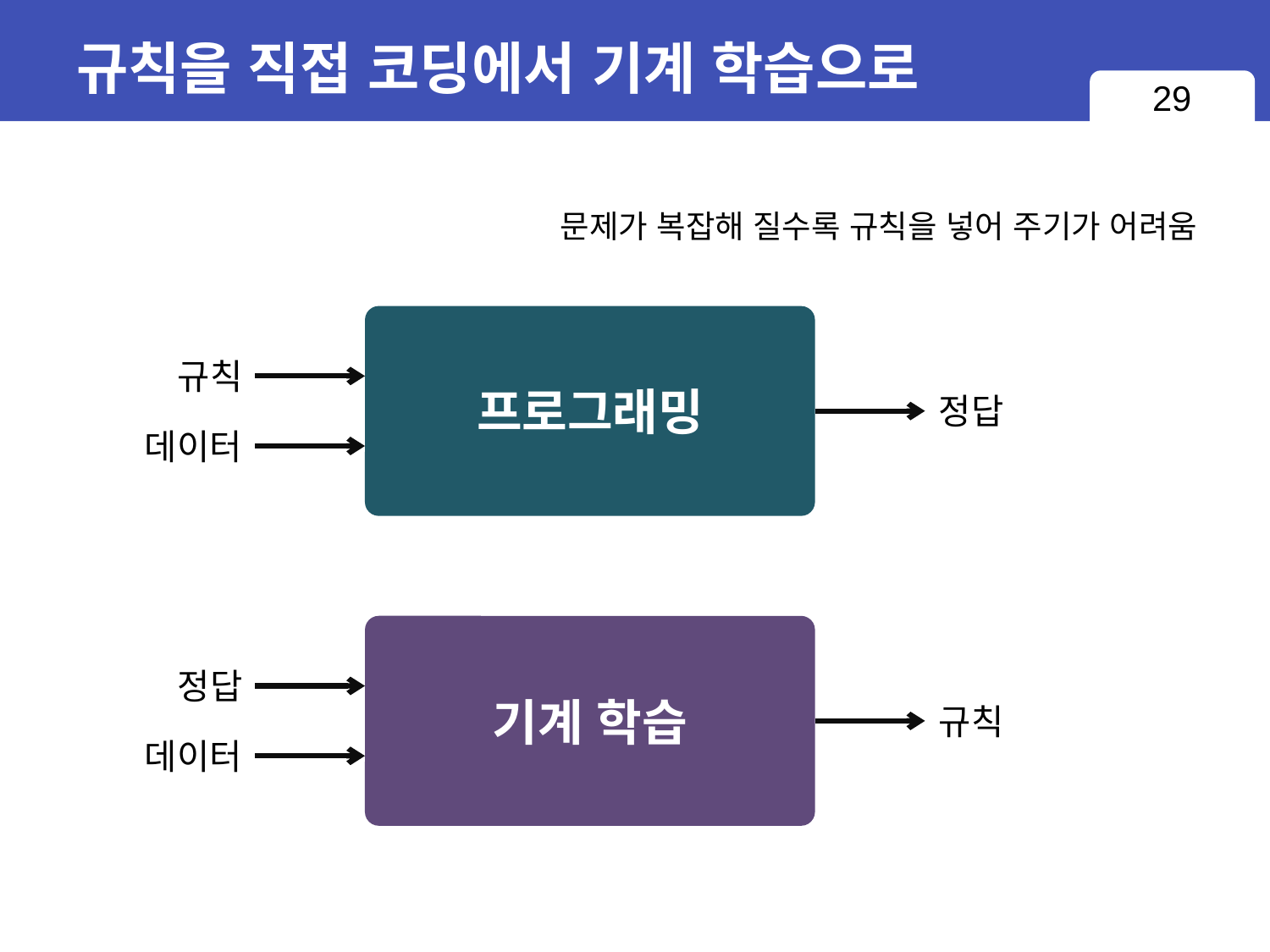

# 규칙을 직접 코딩에서 기계 학습으로
29
문제가 복잡해 질수록 규칙을 넣어 주기가 어려움
프로그래밍
규칙
정답
데이터
기계 학습
정답
규칙
데이터